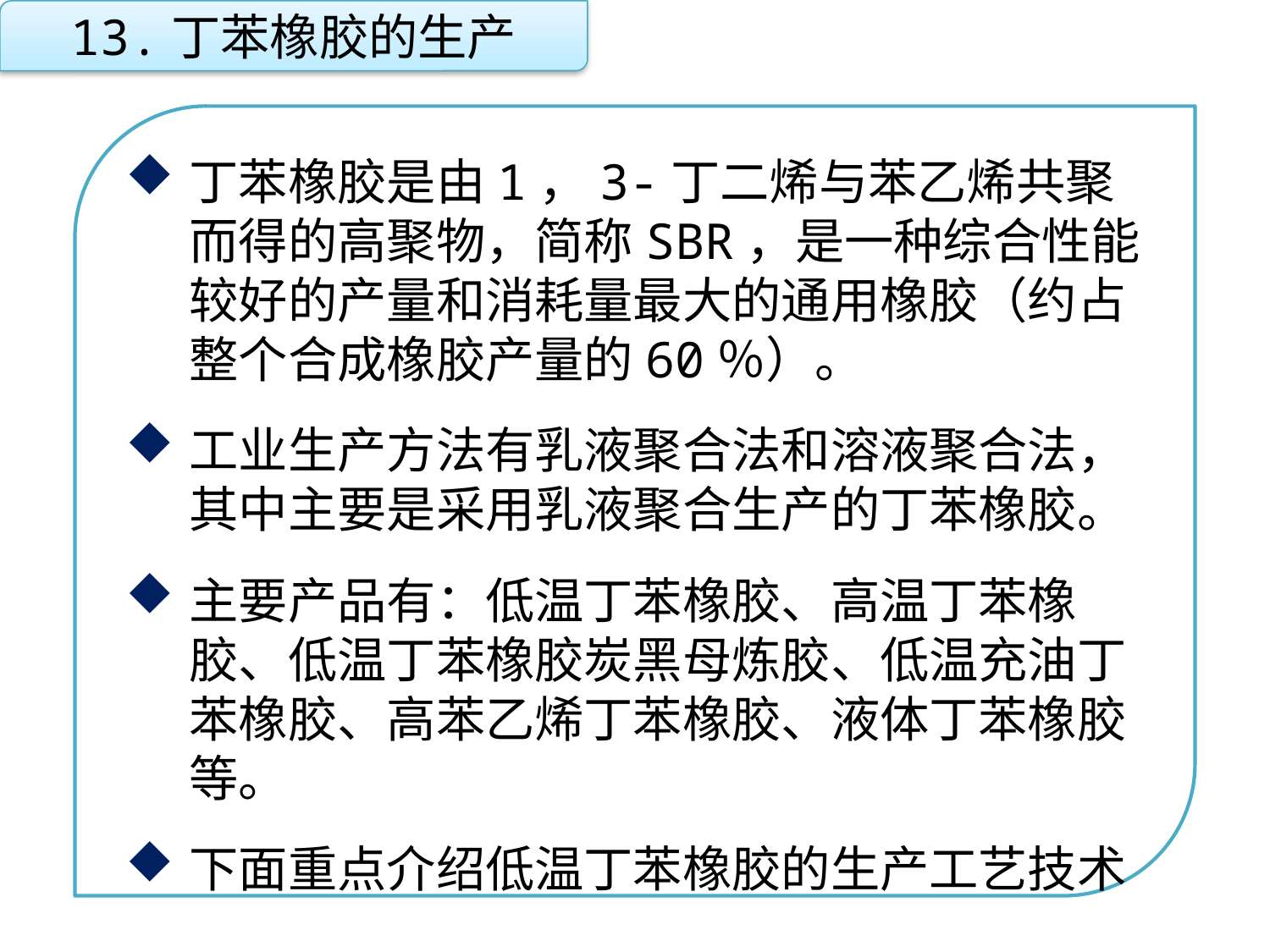

13.丁苯橡胶的生产
丁苯橡胶是由1，3-丁二烯与苯乙烯共聚而得的高聚物，简称SBR，是一种综合性能较好的产量和消耗量最大的通用橡胶（约占整个合成橡胶产量的60％）。
工业生产方法有乳液聚合法和溶液聚合法，其中主要是采用乳液聚合生产的丁苯橡胶。
主要产品有：低温丁苯橡胶、高温丁苯橡胶、低温丁苯橡胶炭黑母炼胶、低温充油丁苯橡胶、高苯乙烯丁苯橡胶、液体丁苯橡胶等。
下面重点介绍低温丁苯橡胶的生产工艺技术
点击添加文本
点击添加文本
点击添加文本
点击添加文本